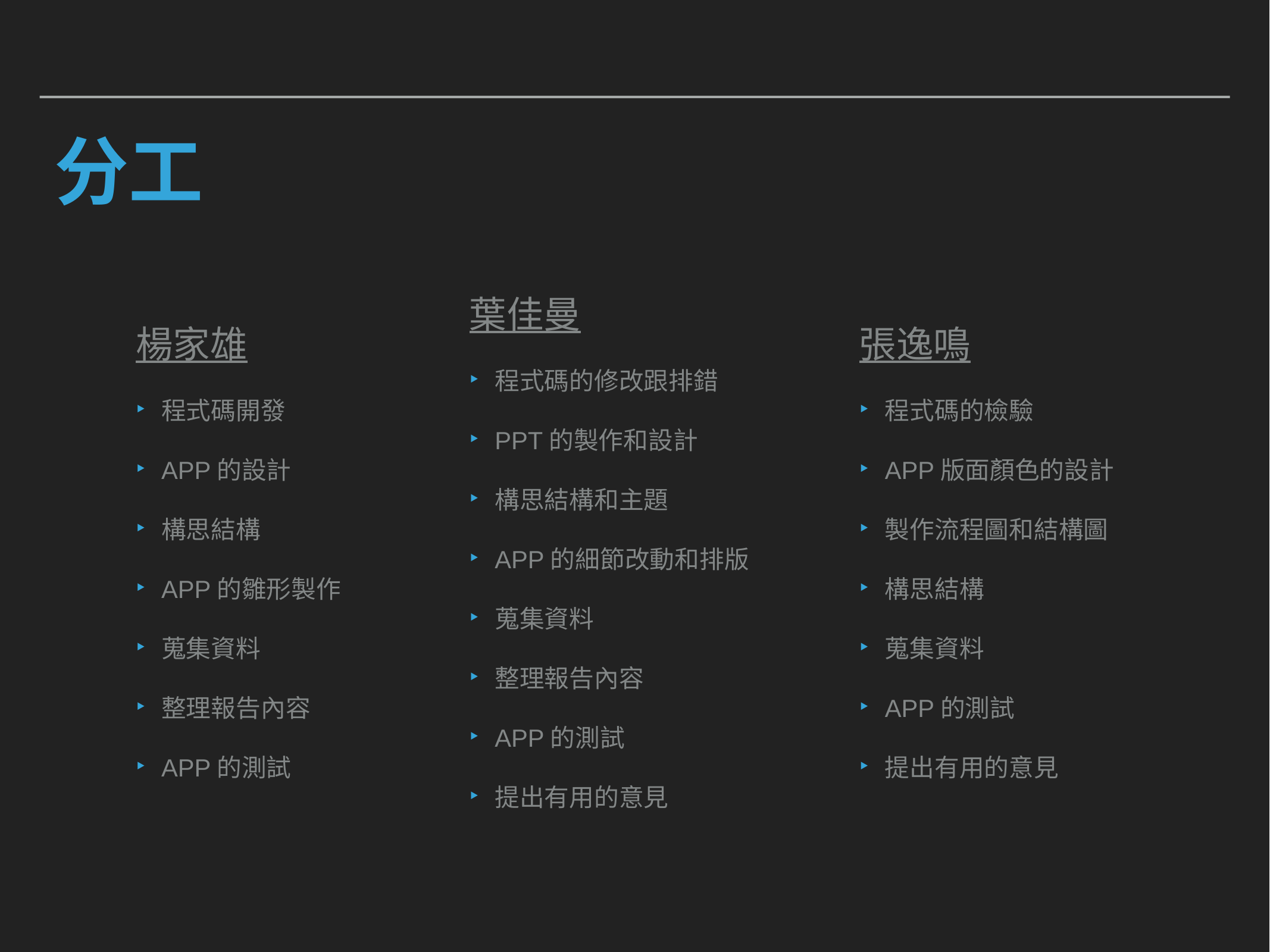

# 分工
葉佳曼
程式碼的修改跟排錯
PPT的製作和設計
構思結構和主題
APP的細節改動和排版
蒐集資料
整理報告內容
APP的測試
提出有用的意見
楊家雄
程式碼開發
APP的設計
構思結構
APP的雛形製作
蒐集資料
整理報告內容
APP的測試
張逸鳴
程式碼的檢驗
APP版面顏色的設計
製作流程圖和結構圖
構思結構
蒐集資料
APP的測試
提出有用的意見